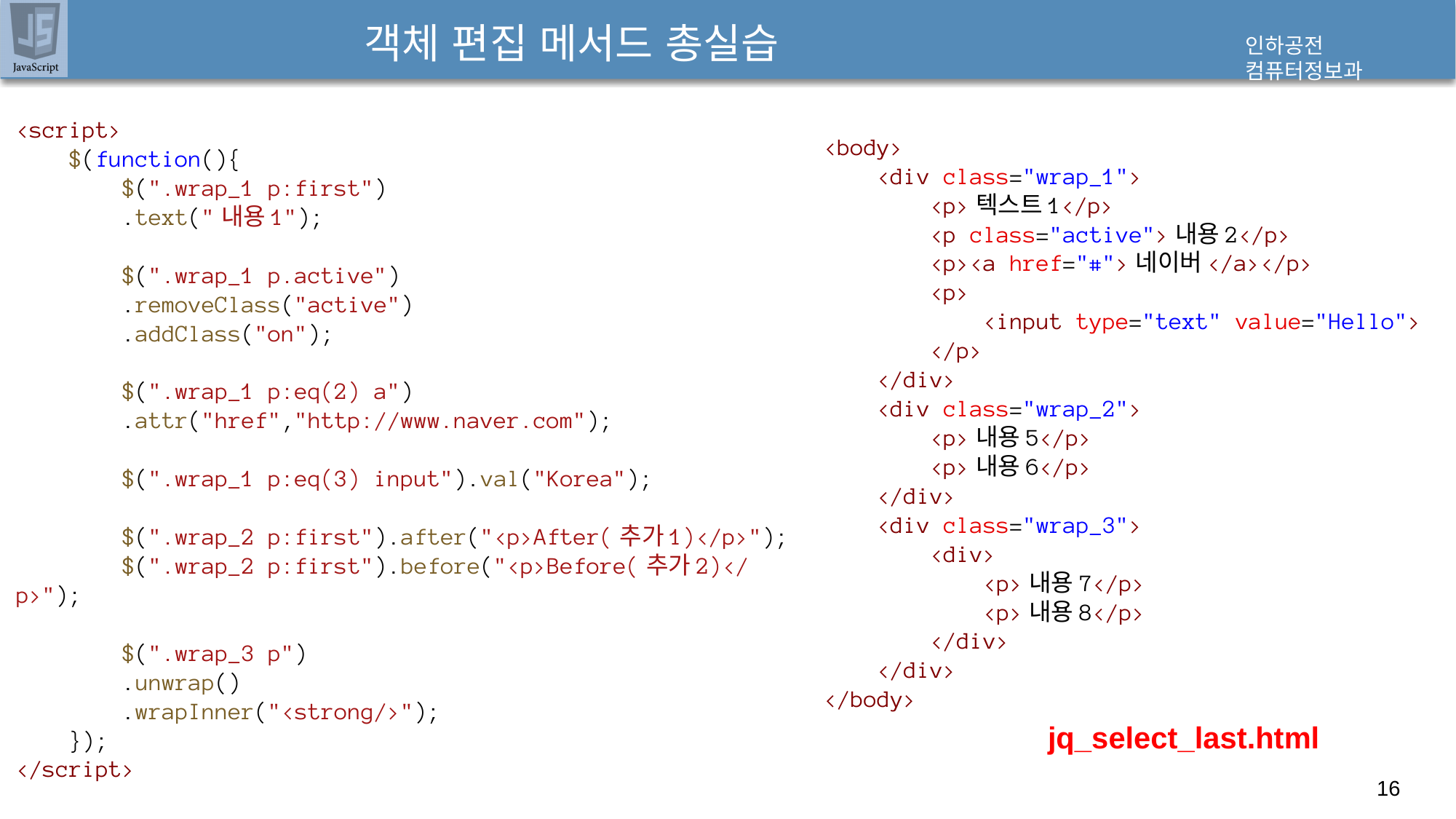

# 객체 편집 메서드 총실습
<script>
    $(function(){
        $(".wrap_1 p:first")
        .text("내용1");
        $(".wrap_1 p.active")
        .removeClass("active")
        .addClass("on");
        $(".wrap_1 p:eq(2) a")
        .attr("href","http://www.naver.com");
        $(".wrap_1 p:eq(3) input").val("Korea");
        $(".wrap_2 p:first").after("<p>After(추가1)</p>");
        $(".wrap_2 p:first").before("<p>Before(추가2)</p>");
        $(".wrap_3 p")
        .unwrap()
        .wrapInner("<strong/>");
    });
</script>
<body>
    <div class="wrap_1">
        <p>텍스트1</p>
        <p class="active">내용2</p>
        <p><a href="#">네이버</a></p>
        <p>
            <input type="text" value="Hello">
        </p>
    </div>
    <div class="wrap_2">
        <p>내용5</p>
        <p>내용6</p>
    </div>
    <div class="wrap_3">
        <div>
            <p>내용7</p>
            <p>내용8</p>
        </div>
    </div>
</body>
jq_select_last.html